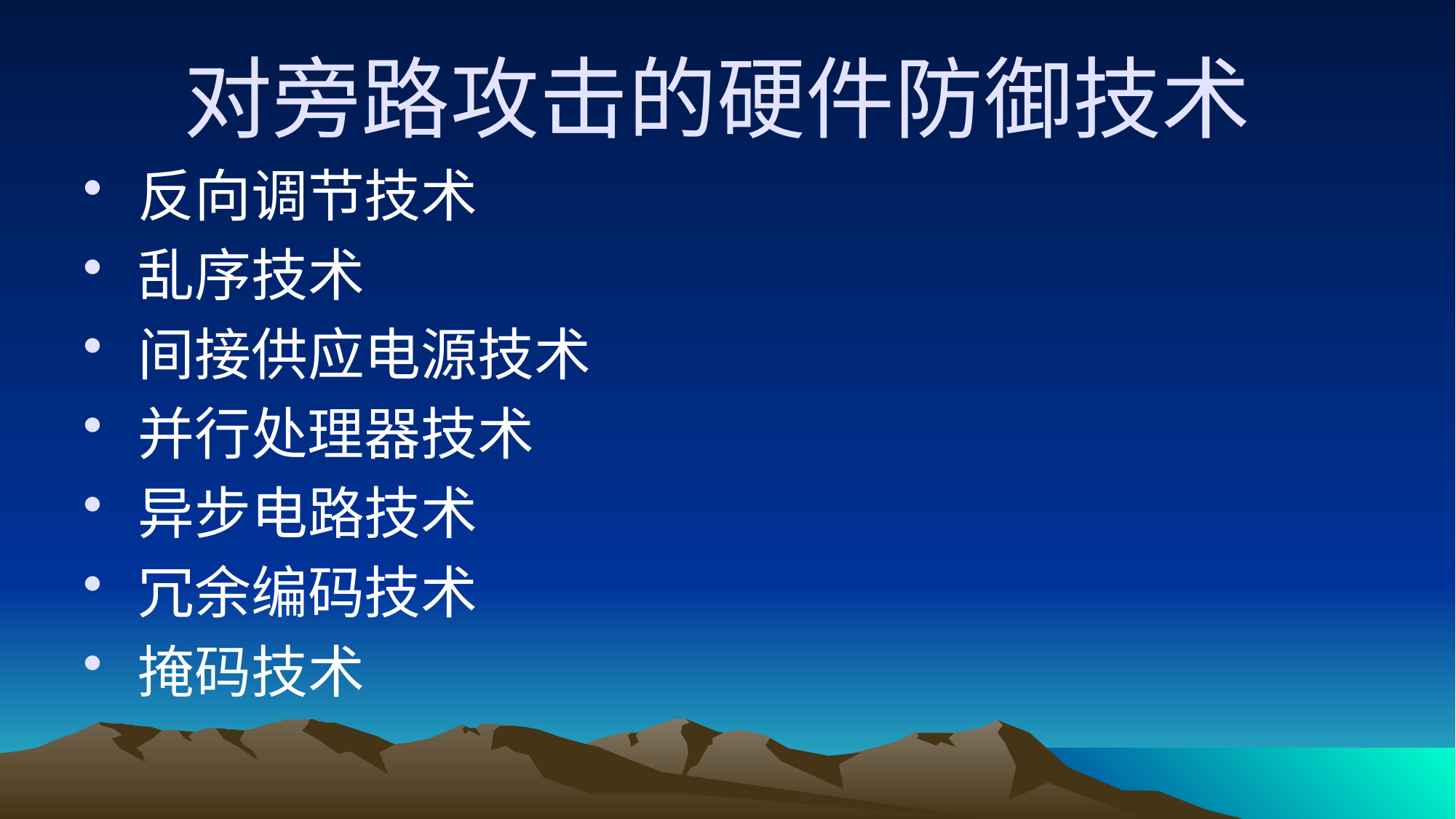

# 对旁路攻击的硬件防御技术
反向调节技术
乱序技术
间接供应电源技术
并行处理器技术
异步电路技术
冗余编码技术
掩码技术